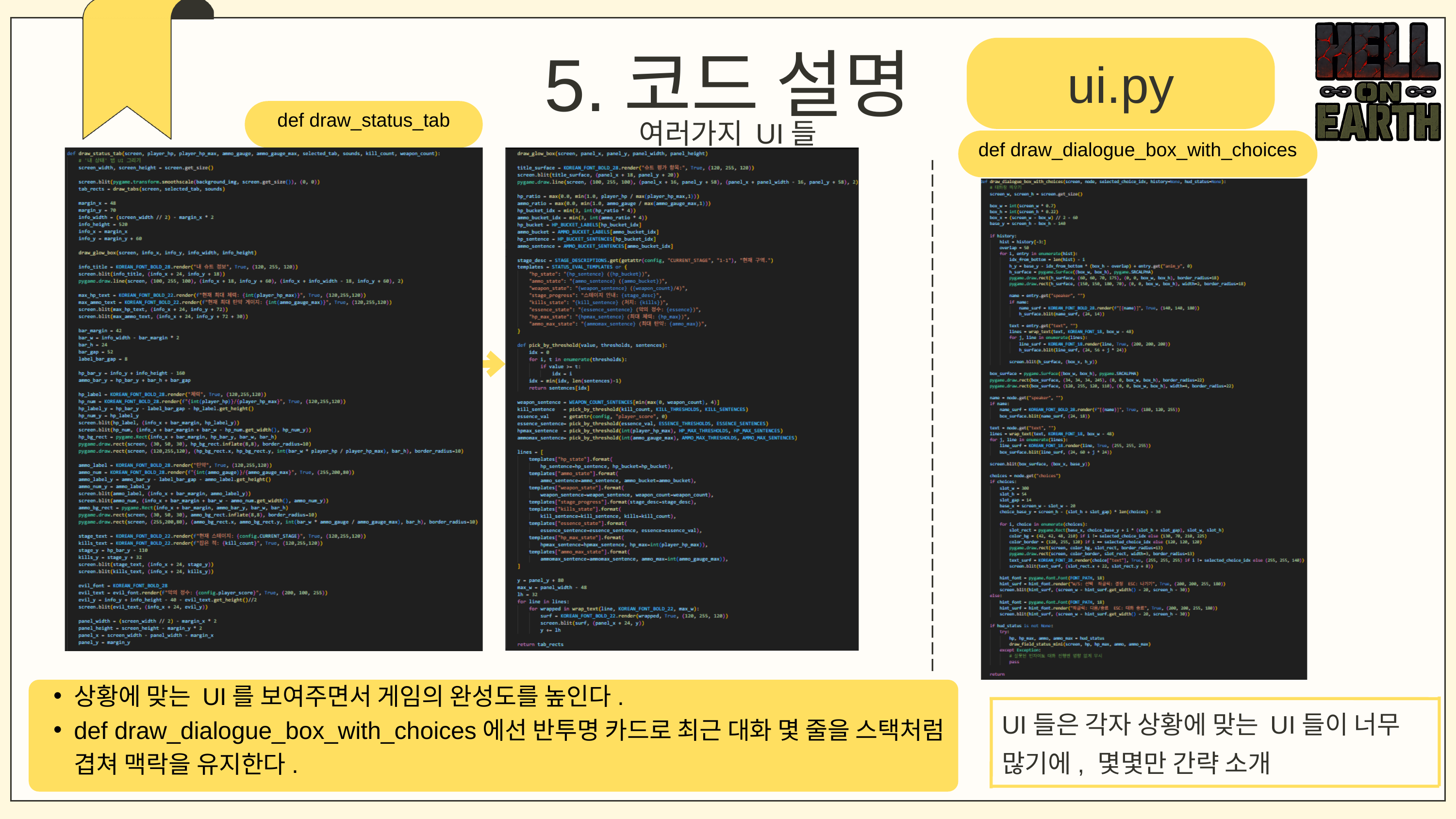

5.코드 설명

ui.py

def draw_status_tab
여러가지 UI들

def draw_dialogue_box_with_choices

상황에 맞는 UI를 보여주면서 게임의 완성도를 높인다.
def draw_dialogue_box_with_choices에선 반투명 카드로 최근 대화 몇 줄을 스택처럼 겹쳐 맥락을 유지한다.

UI들은 각자 상황에 맞는 UI들이 너무 많기에, 몇몇만 간략 소개